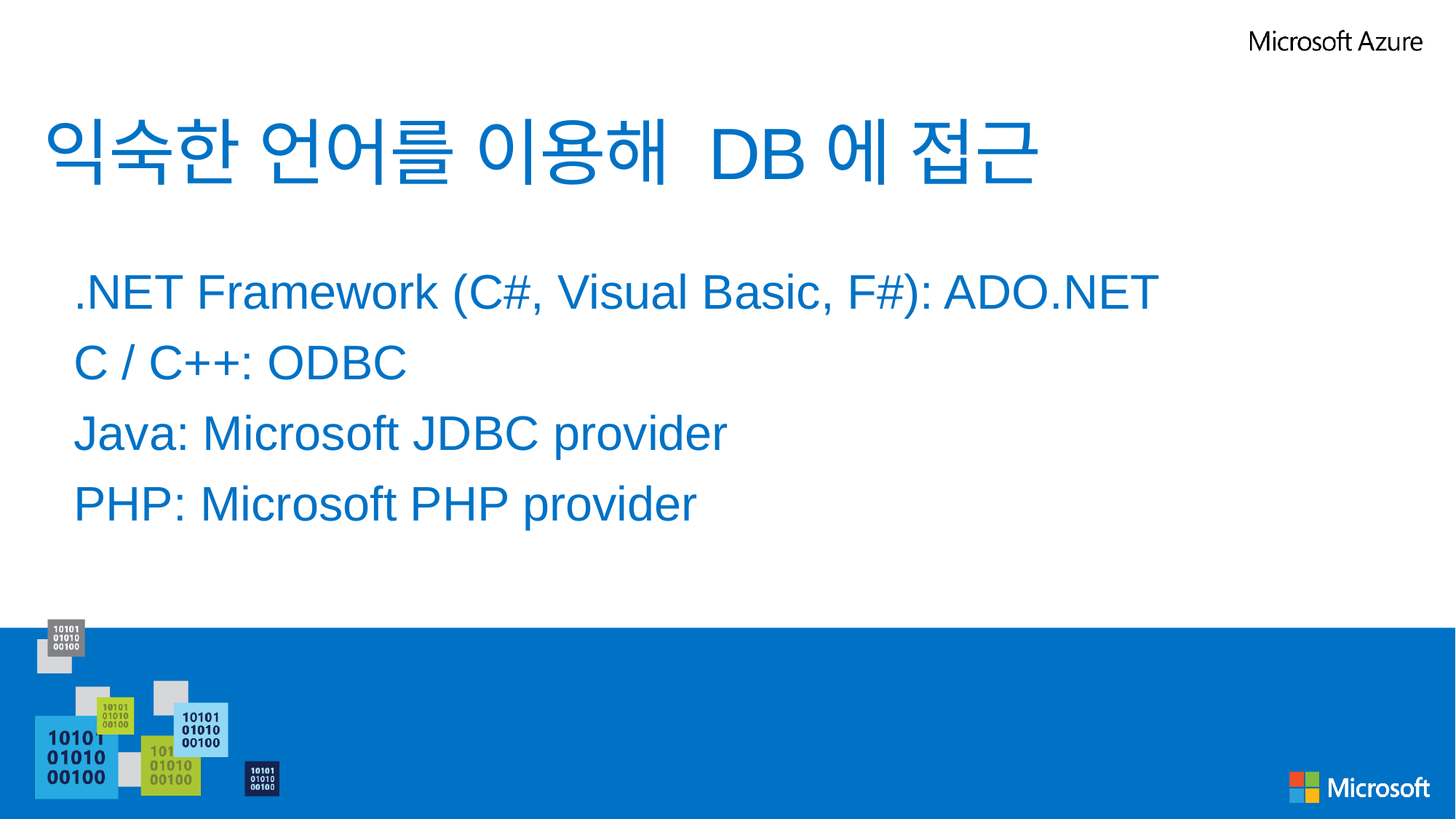

.NET Framework (C#, Visual Basic, F#): ADO.NET
C / C++: ODBC
Java: Microsoft JDBC provider
PHP: Microsoft PHP provider
# 익숙한 언어를 이용해 DB에 접근
.NET Framework (C#, Visual Basic, F#): ADO.NET
C / C++: ODBC
Java: Microsoft JDBC provider
PHP: Microsoft PHP provider